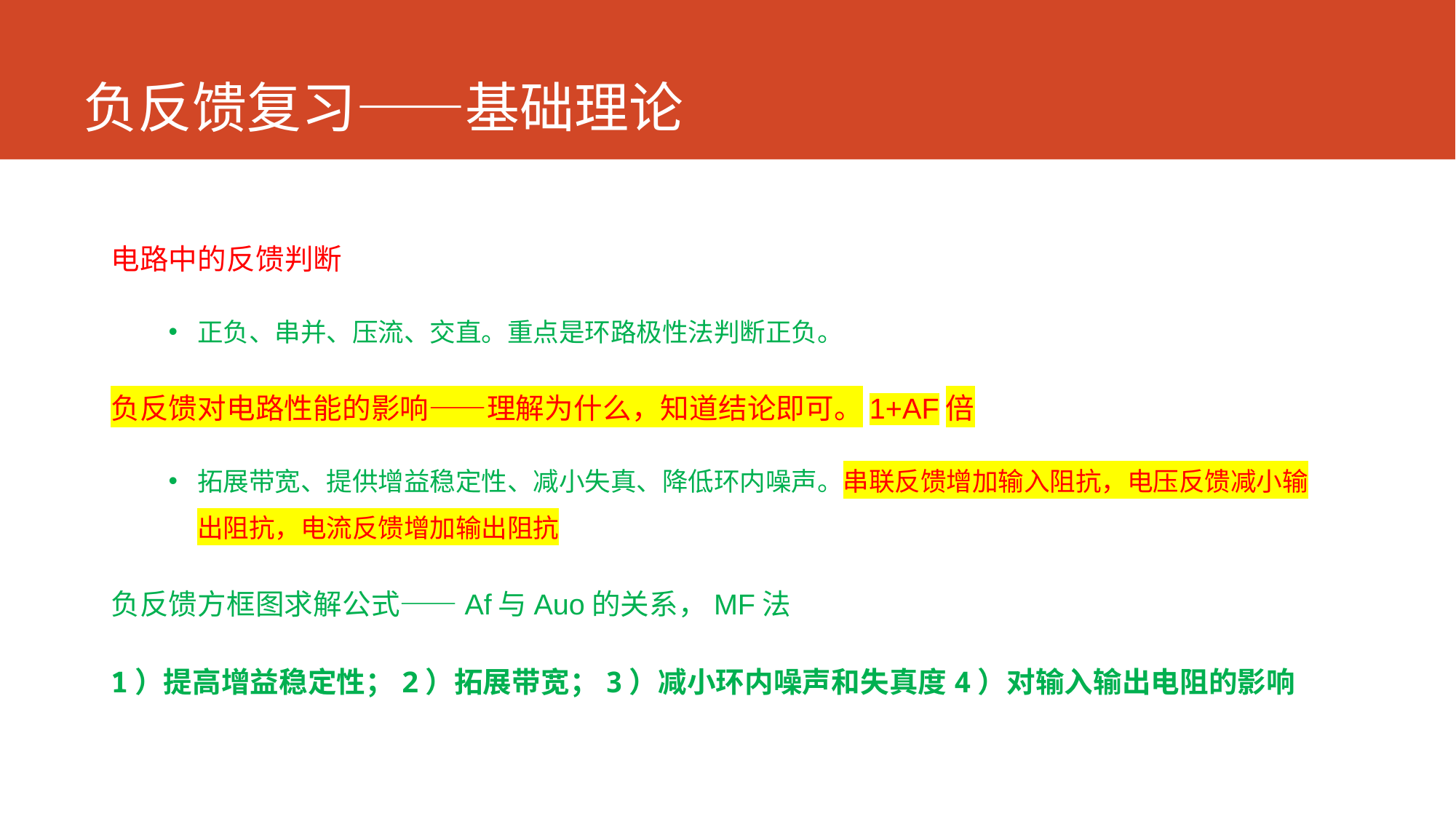

# 负反馈复习——基础理论
电路中的反馈判断
正负、串并、压流、交直。重点是环路极性法判断正负。
负反馈对电路性能的影响——理解为什么，知道结论即可。1+AF倍
拓展带宽、提供增益稳定性、减小失真、降低环内噪声。串联反馈增加输入阻抗，电压反馈减小输出阻抗，电流反馈增加输出阻抗
负反馈方框图求解公式——Af与Auo的关系，MF法
1）提高增益稳定性；2）拓展带宽；3）减小环内噪声和失真度4）对输入输出电阻的影响